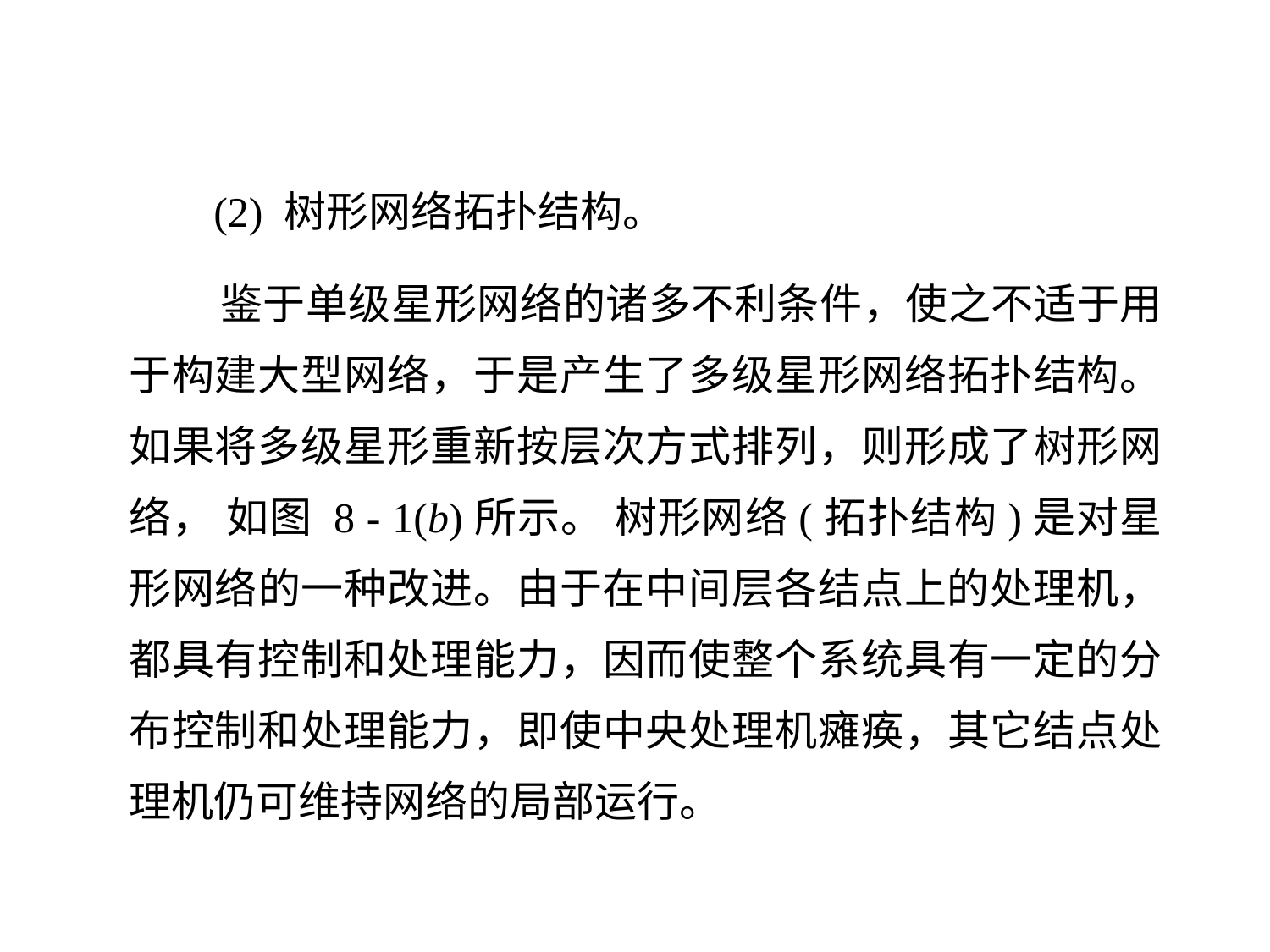

(2) 树形网络拓扑结构。
        鉴于单级星形网络的诸多不利条件，使之不适于用于构建大型网络，于是产生了多级星形网络拓扑结构。如果将多级星形重新按层次方式排列，则形成了树形网络， 如图 8 - 1(b)所示。 树形网络(拓扑结构)是对星形网络的一种改进。由于在中间层各结点上的处理机，都具有控制和处理能力，因而使整个系统具有一定的分布控制和处理能力，即使中央处理机瘫痪，其它结点处理机仍可维持网络的局部运行。